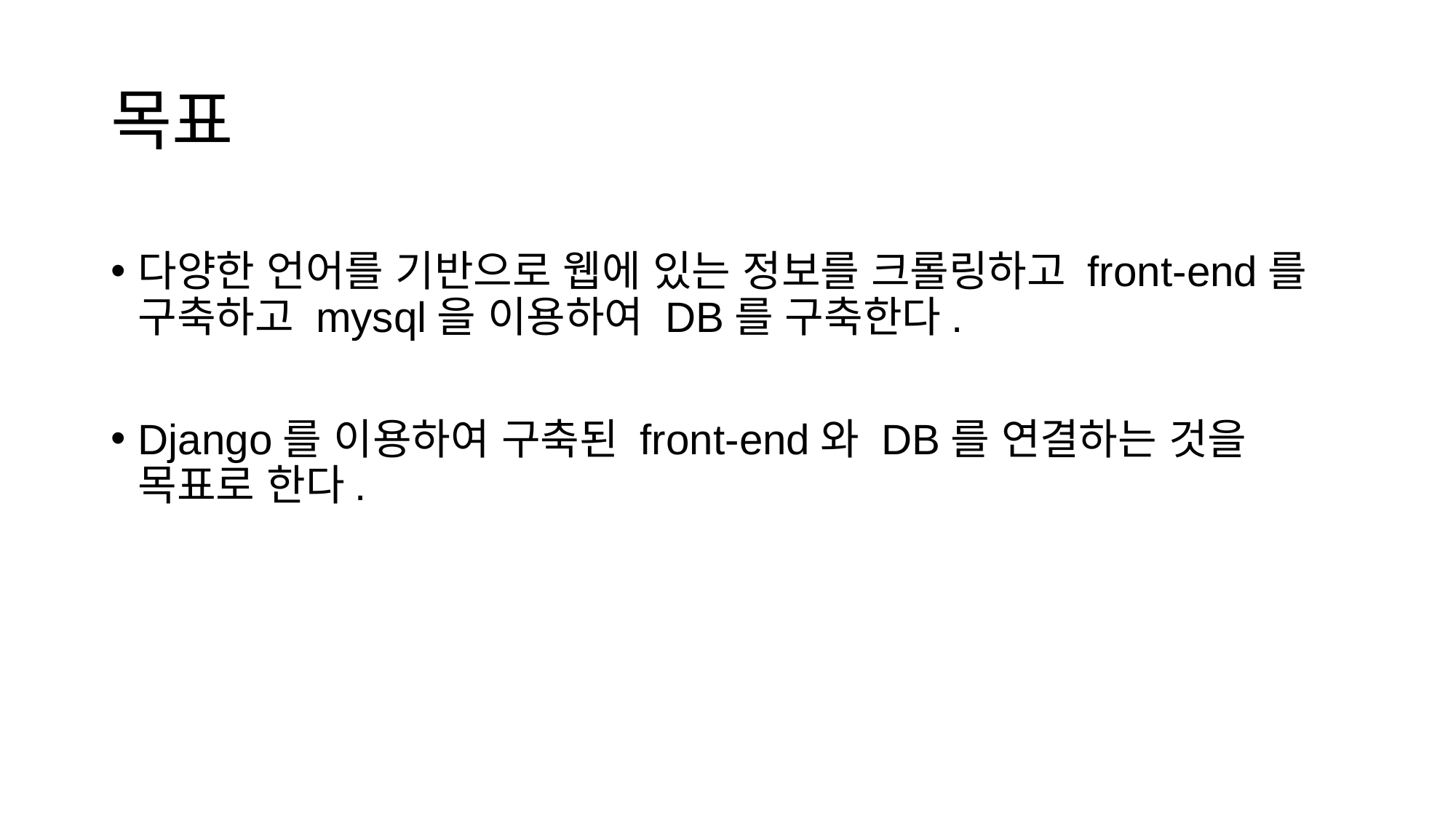

# 목표
다양한 언어를 기반으로 웹에 있는 정보를 크롤링하고 front-end를 구축하고 mysql을 이용하여 DB를 구축한다.

Django를 이용하여 구축된 front-end와 DB를 연결하는 것을 목표로 한다.